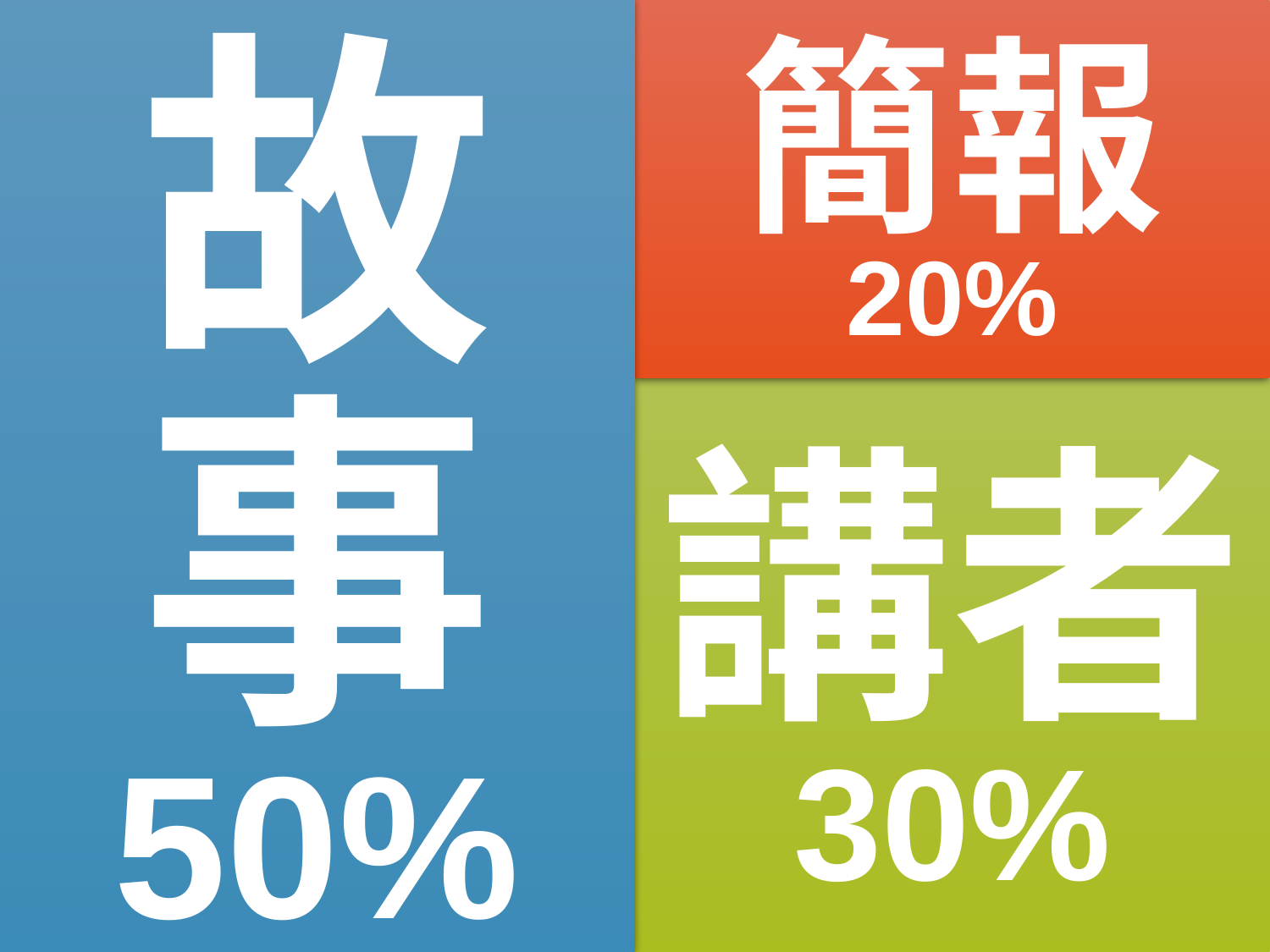

故

簡報
20%
事

講者
30%
50%